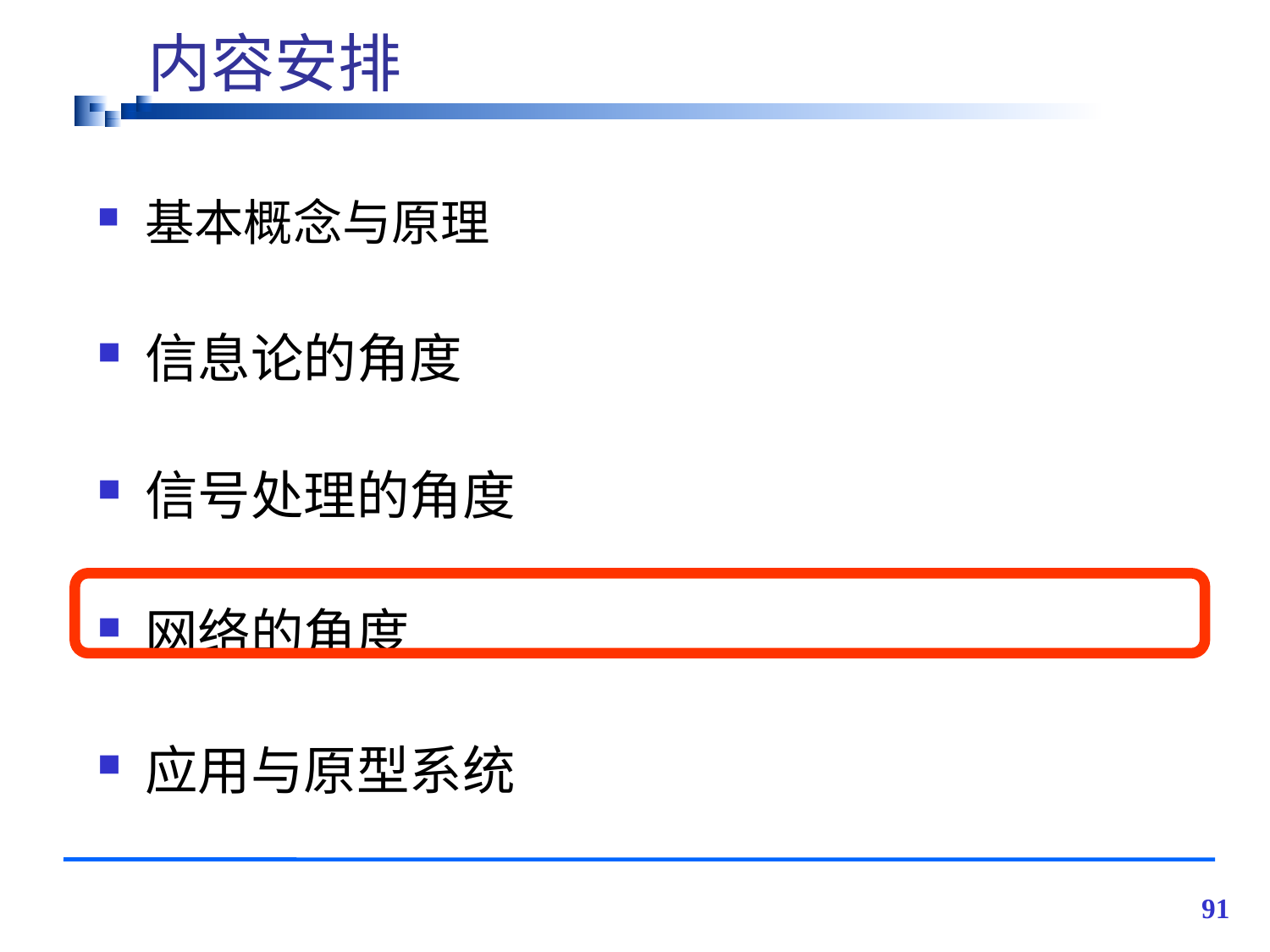

# 内容安排
基本概念与原理
信息论的角度
信号处理的角度
网络的角度
应用与原型系统

91